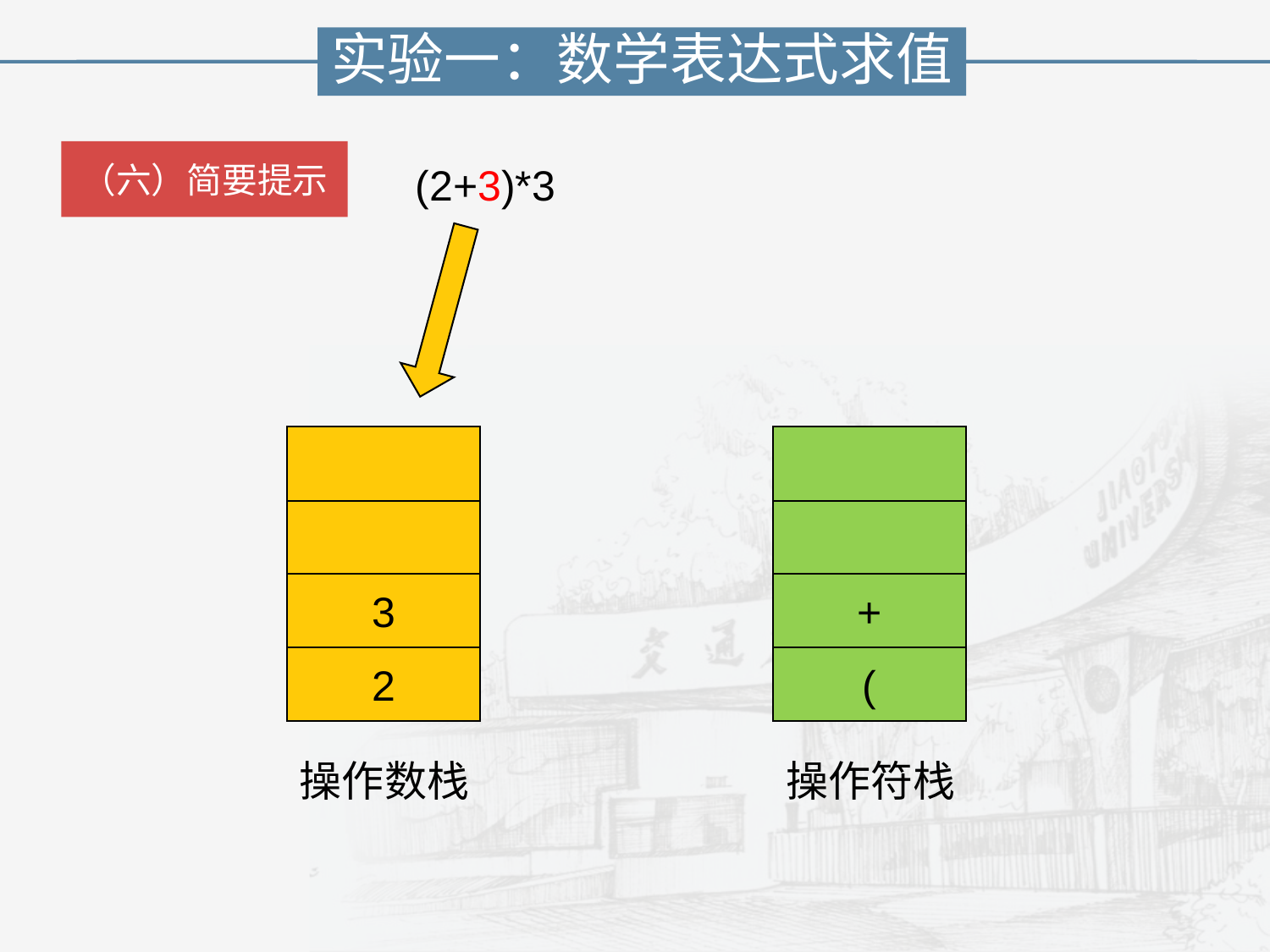

实验一：数学表达式求值
（六）简要提示
(2+3)*3

3
+
2
(
操作数栈
操作符栈